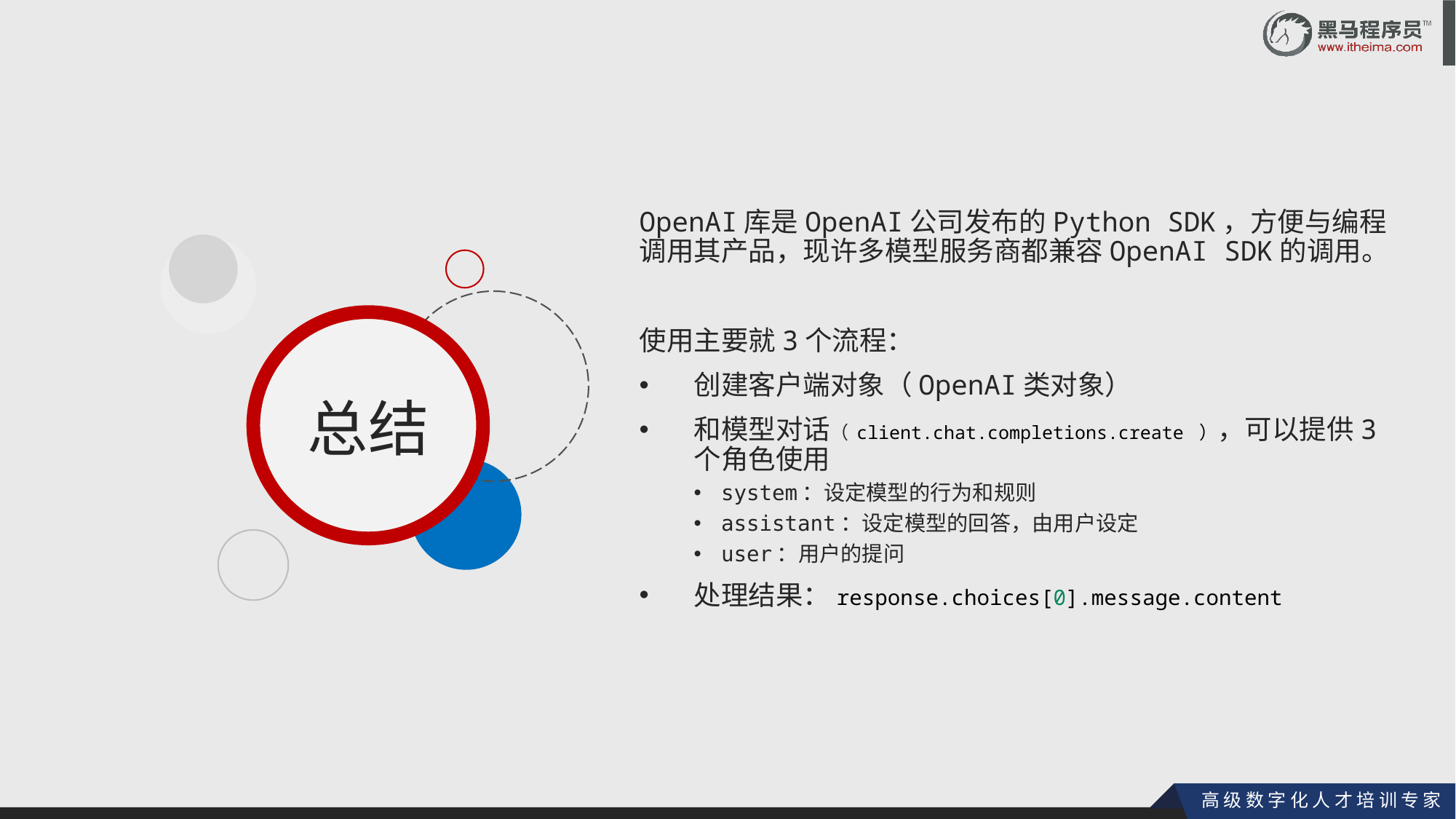

OpenAI库是OpenAI公司发布的Python SDK，方便与编程调用其产品，现许多模型服务商都兼容OpenAI SDK的调用。

使用主要就3个流程：
创建客户端对象（OpenAI类对象）
和模型对话（ client.chat.completions.create ），可以提供3个角色使用
system：设定模型的行为和规则
assistant：设定模型的回答，由用户设定
user：用户的提问
处理结果：response.choices[0].message.content